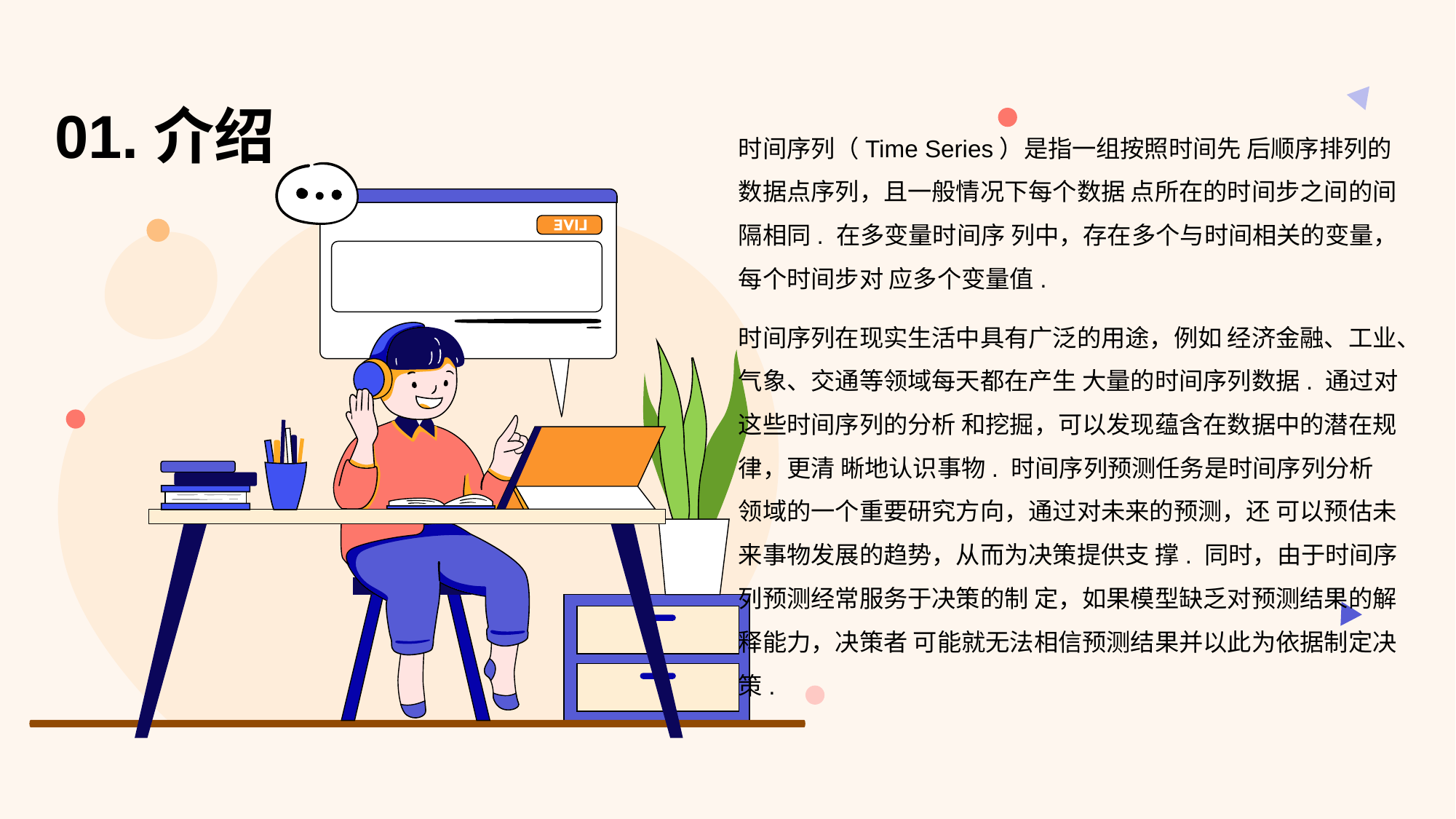

# 01.介绍
时间序列（Time Series）是指一组按照时间先 后顺序排列的数据点序列，且一般情况下每个数据 点所在的时间步之间的间隔相同. 在多变量时间序 列中，存在多个与时间相关的变量，每个时间步对 应多个变量值.
时间序列在现实生活中具有广泛的用途，例如 经济金融、工业、气象、交通等领域每天都在产生 大量的时间序列数据. 通过对这些时间序列的分析 和挖掘，可以发现蕴含在数据中的潜在规律，更清 晰地认识事物. 时间序列预测任务是时间序列分析 领域的一个重要研究方向，通过对未来的预测，还 可以预估未来事物发展的趋势，从而为决策提供支 撑. 同时，由于时间序列预测经常服务于决策的制 定，如果模型缺乏对预测结果的解释能力，决策者 可能就无法相信预测结果并以此为依据制定决策.